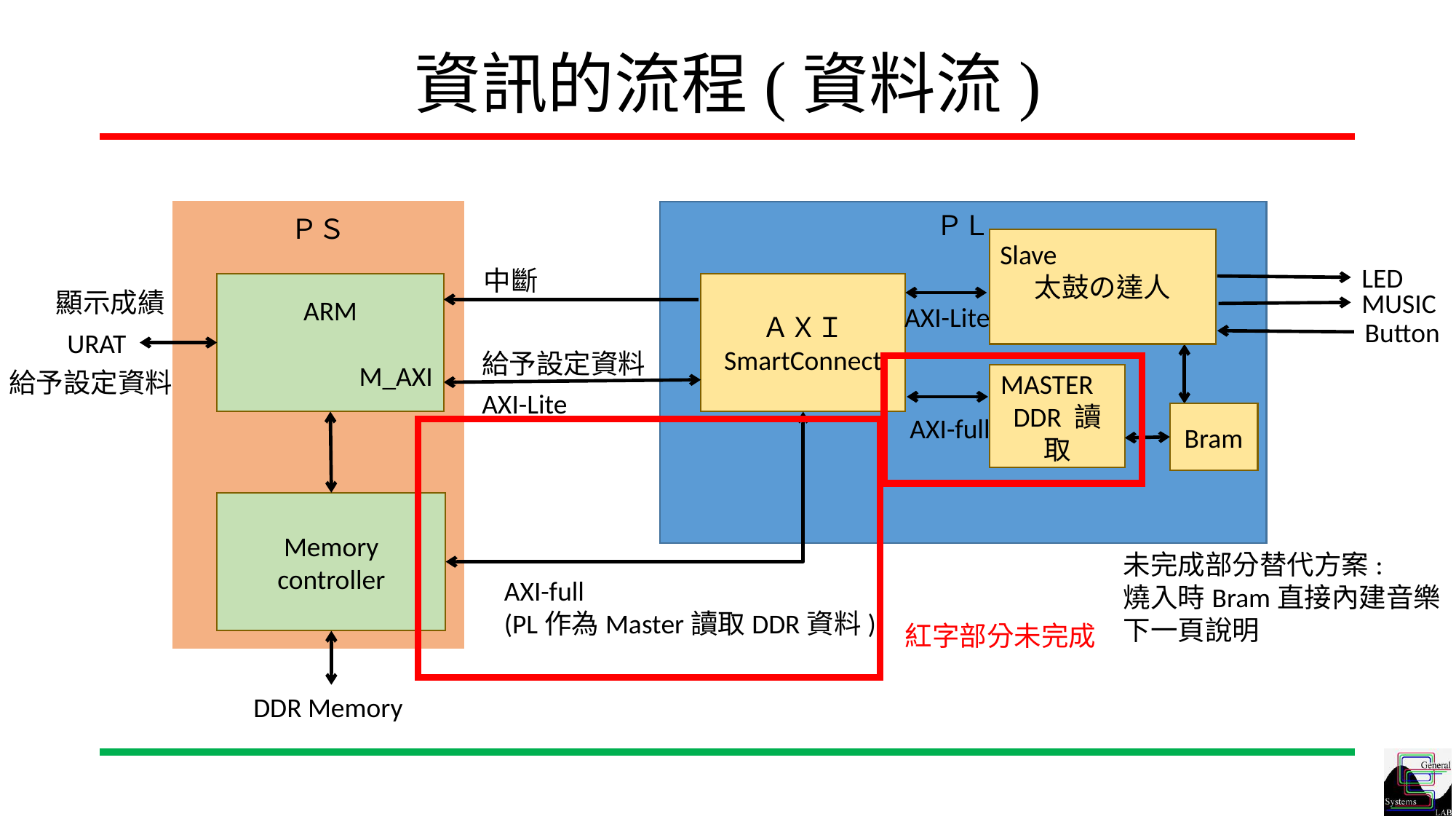

# 資訊的流程(資料流)
ＰＳ

ＰＬ

Slave
太鼓の達人

LED
中斷
ARM

M_AXI
ＡＸＩ
SmartConnect
顯示成績
MUSIC
AXI-Lite
Button
URAT
給予設定資料

給予設定資料
MASTER
DDR 讀取
AXI-Lite
Bram
AXI-full

Memory controller
未完成部分替代方案:
燒入時Bram直接內建音樂
下一頁說明
AXI-full
(PL作為Master讀取DDR資料)
紅字部分未完成
DDR Memory